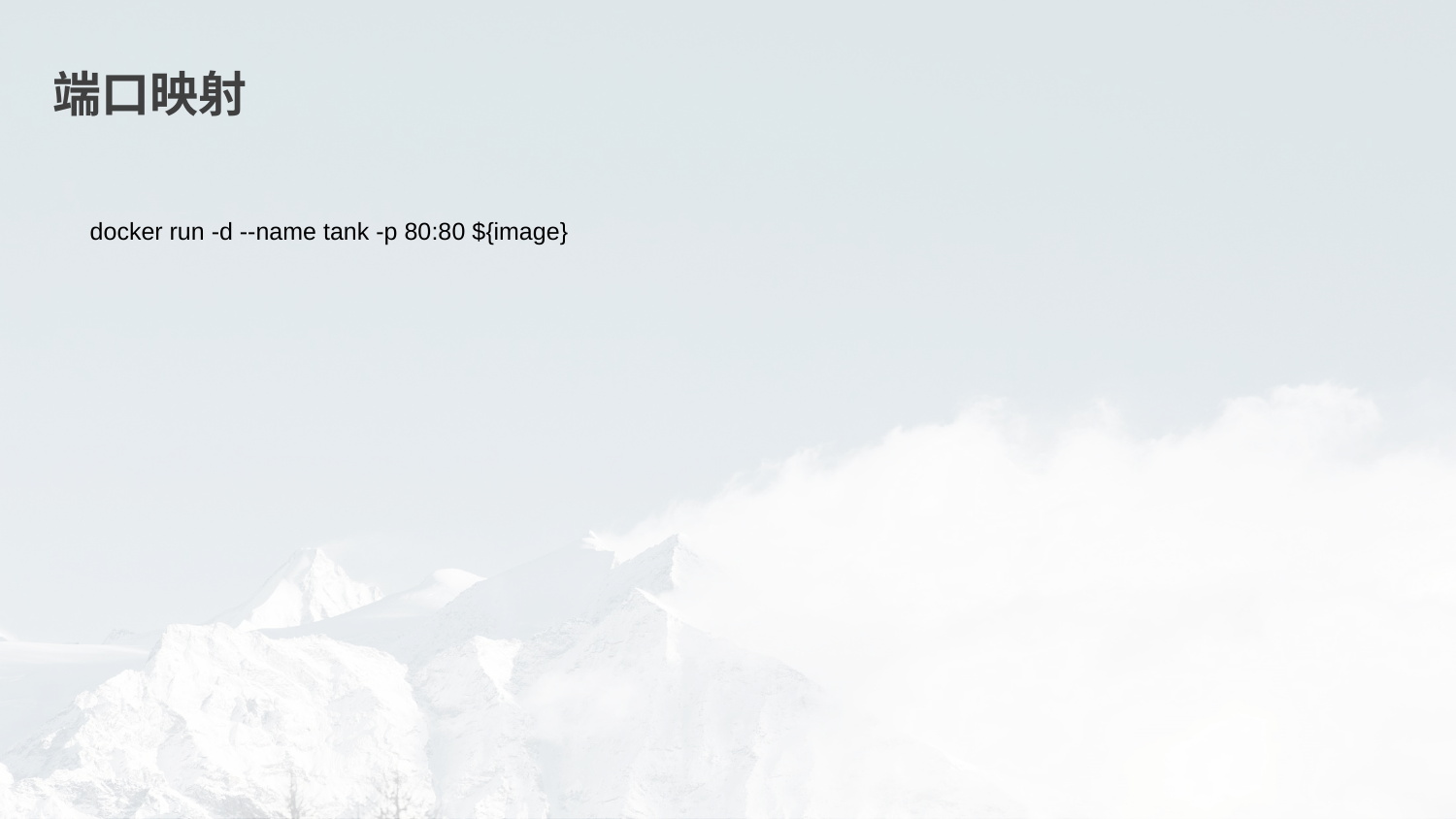

端口映射
docker run -d --name tank -p 80:80 ${image}